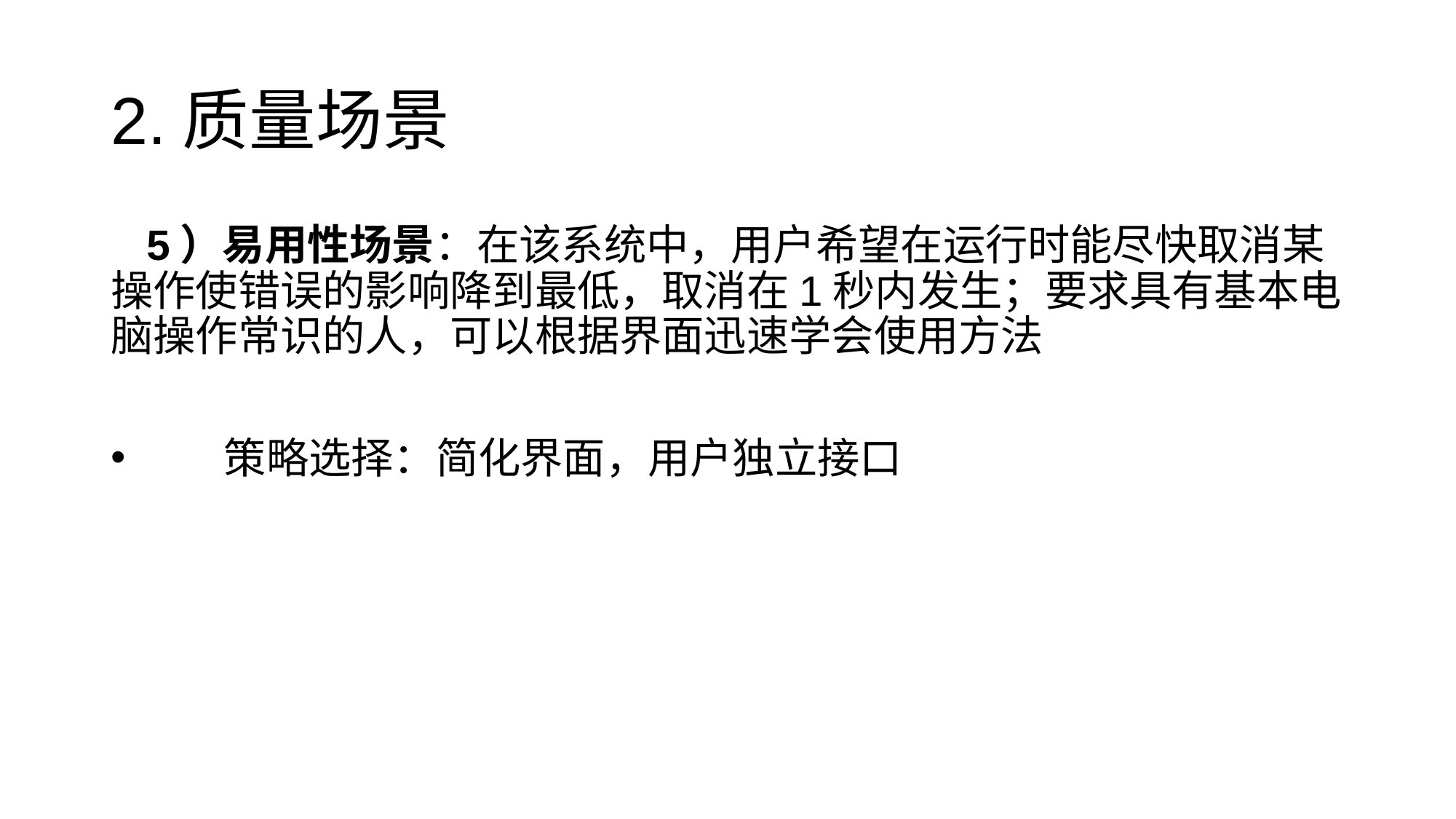

# 2.质量场景
   5）易用性场景：在该系统中，用户希望在运行时能尽快取消某操作使错误的影响降到最低，取消在1秒内发生；要求具有基本电脑操作常识的人，可以根据界面迅速学会使用方法

        策略选择：简化界面，用户独立接口